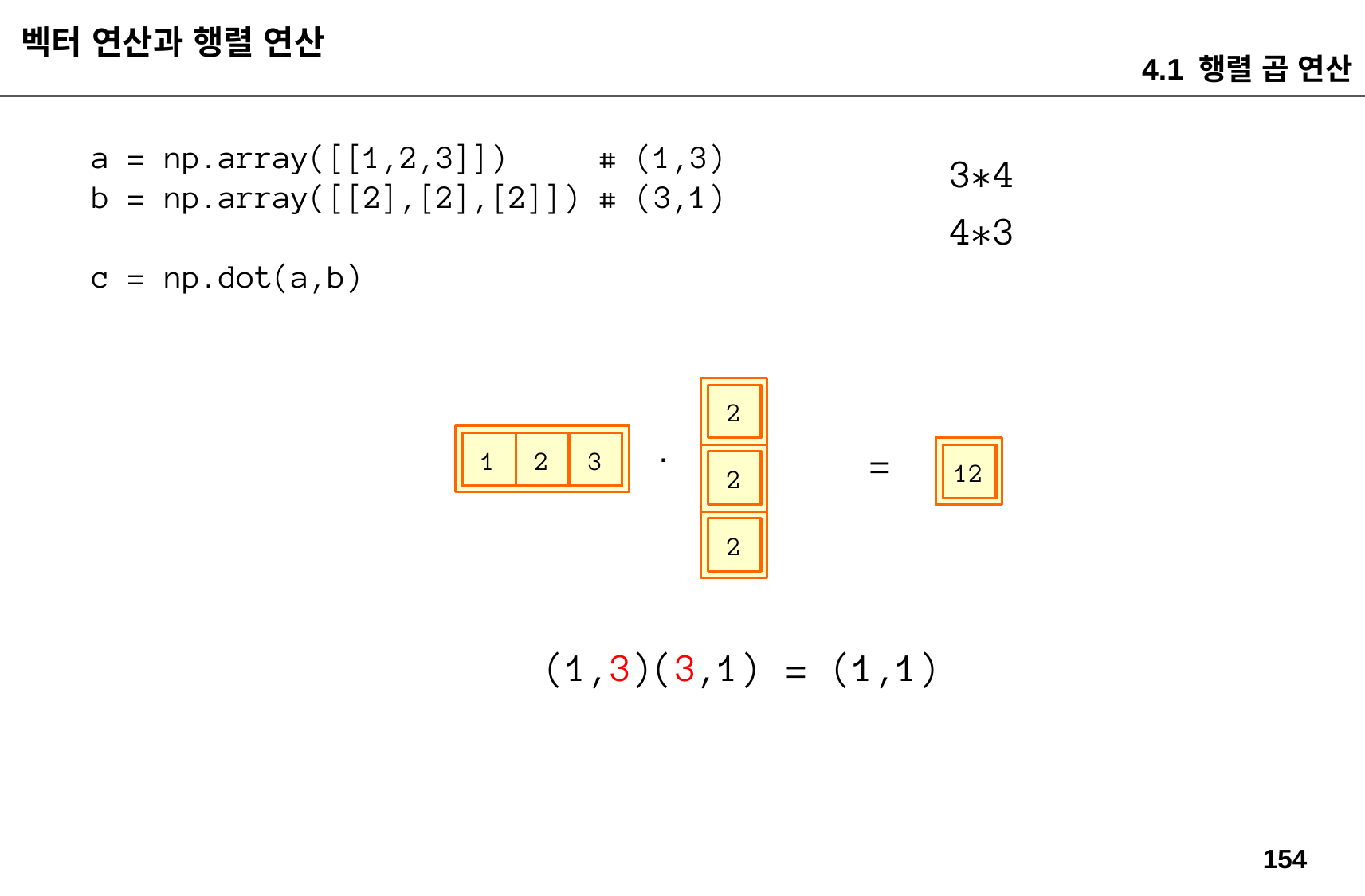

벡터 연산과 행렬 연산
4.1 행렬 곱 연산
a = np.array([[1,2,3]])     # (1,3)
b = np.array([[2],[2],[2]]) # (3,1)

c = np.dot(a,b)
3*4
4*3

2
.

=
1
2
3

12
2

2
(1,3)(3,1)
(1,1)
=